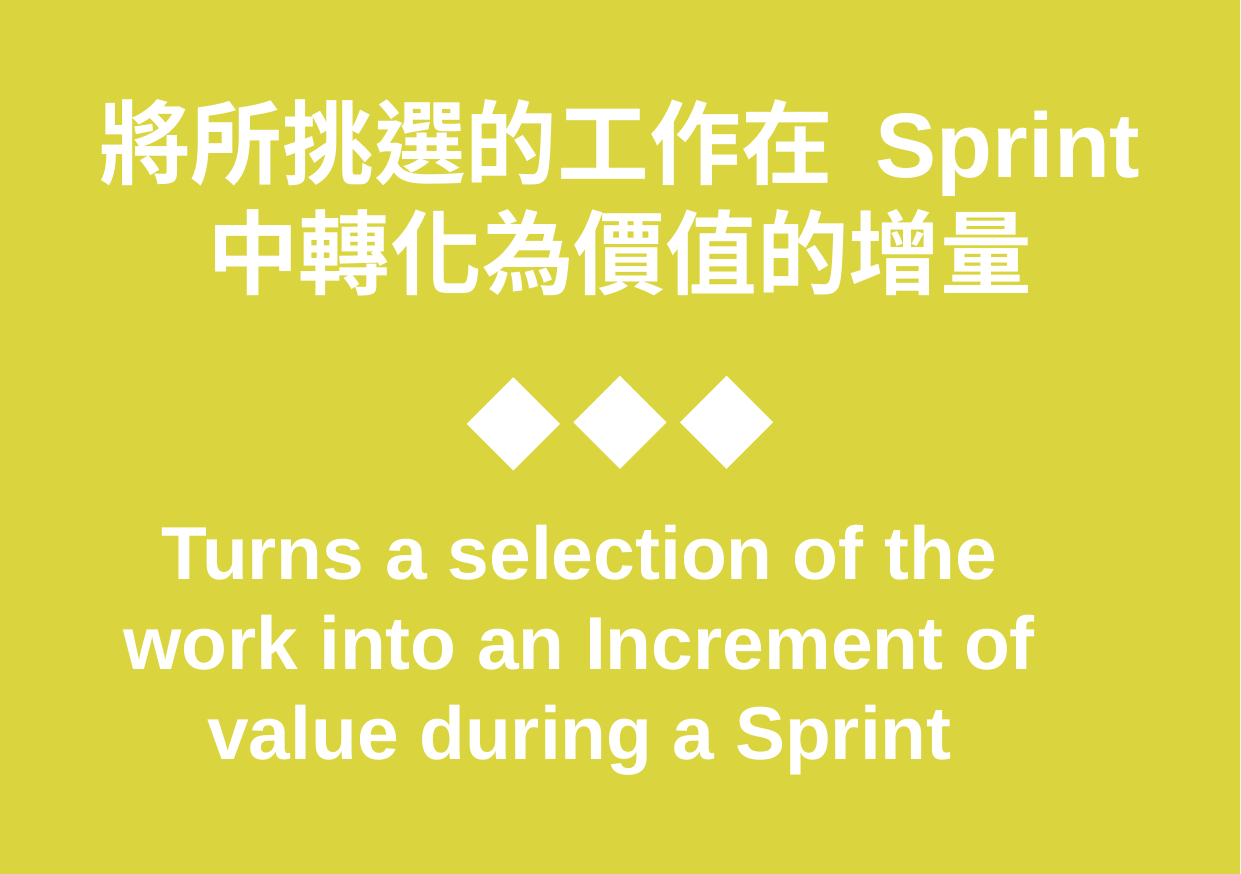

將所挑選的工作在 Sprint 中轉化為價值的增量

Turns a selection of the work into an Increment of value during a Sprint